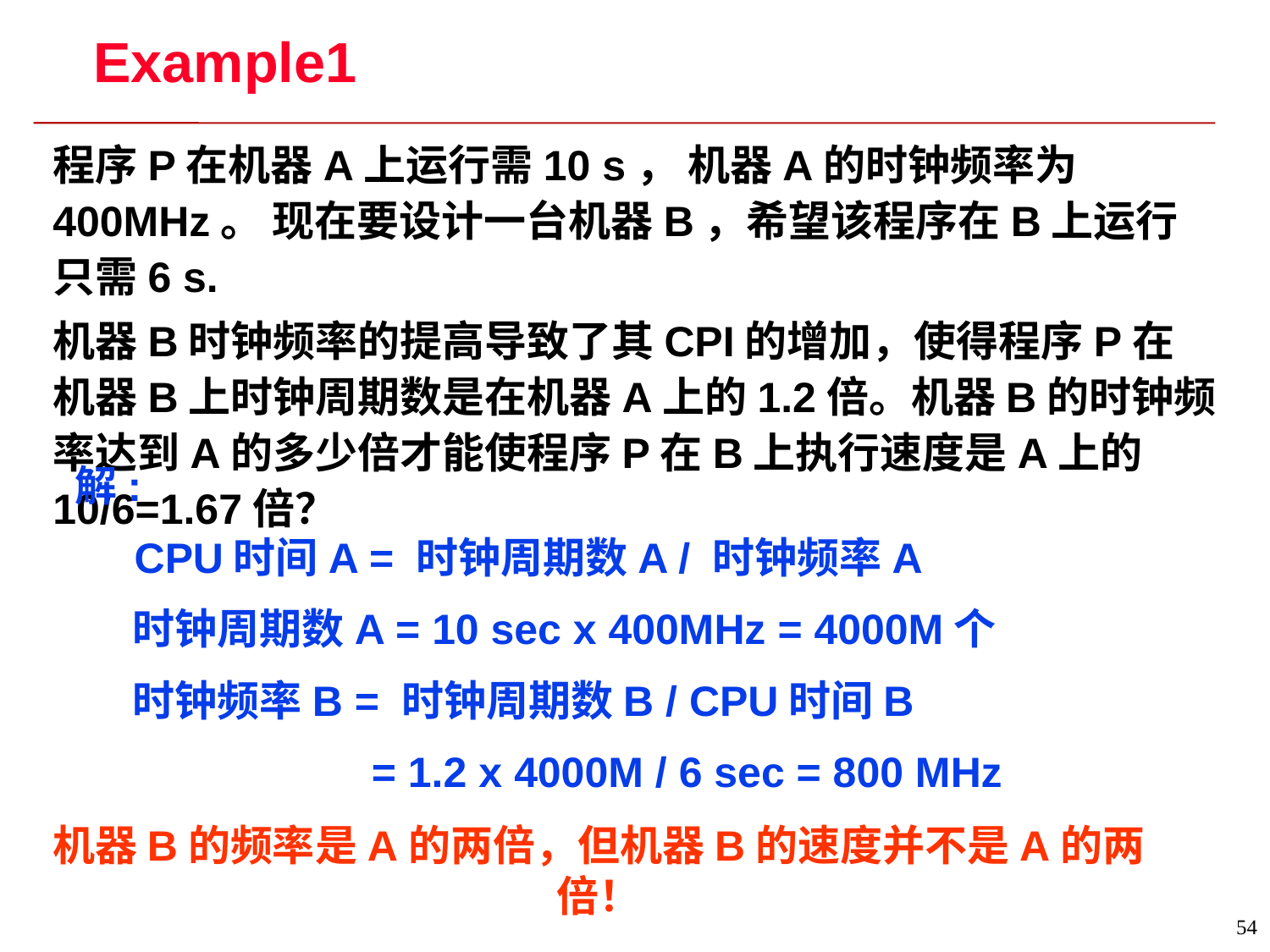

# Example1
程序P在机器A上运行需10 s， 机器A的时钟频率为400MHz。 现在要设计一台机器B，希望该程序在B上运行只需6 s.
机器B时钟频率的提高导致了其CPI的增加，使得程序P在机器B上时钟周期数是在机器A上的1.2倍。机器B的时钟频率达到A的多少倍才能使程序P在B上执行速度是A上的10/6=1.67倍？
解:
     CPU时间A = 时钟周期数A / 时钟频率A
     时钟周期数A = 10 sec x 400MHz = 4000M个
     时钟频率B = 时钟周期数B / CPU时间B
                         = 1.2 x 4000M / 6 sec = 800 MHz
机器B的频率是A的两倍，但机器B的速度并不是A的两倍！
54